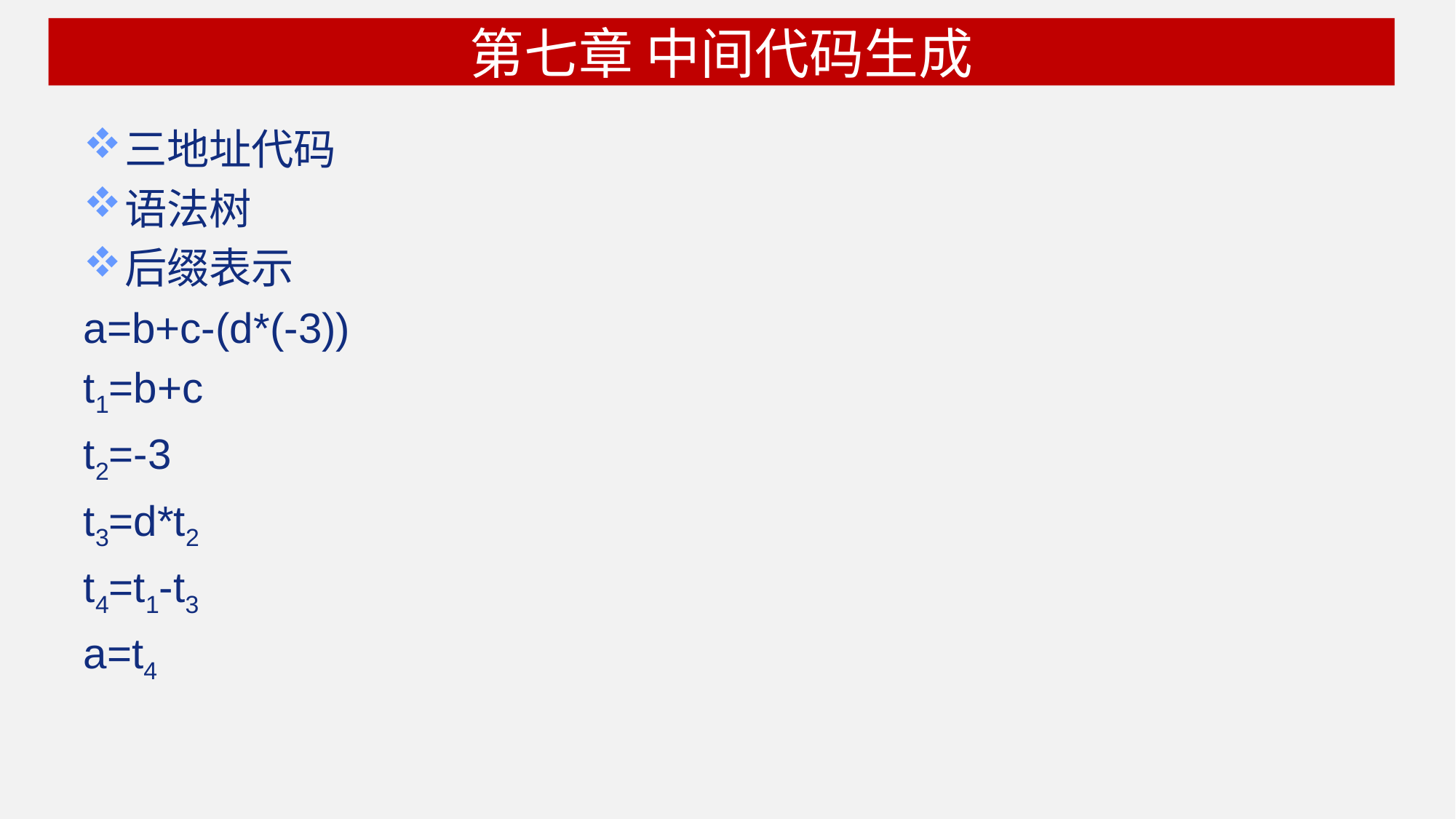

# 第七章 中间代码生成
三地址代码
语法树
后缀表示
a=b+c-(d*(-3))
t1=b+c
t2=-3
t3=d*t2
t4=t1-t3
a=t4